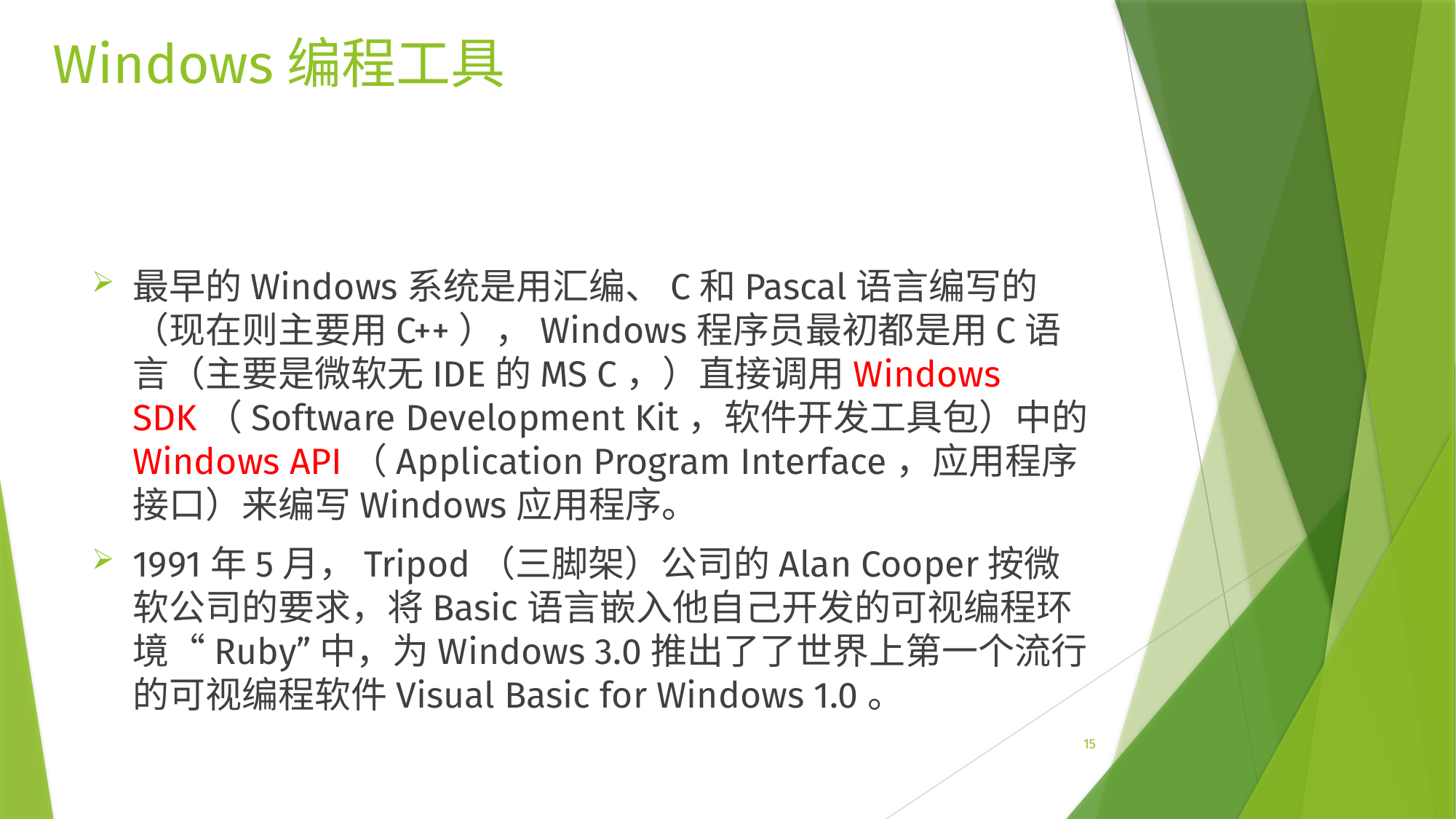

# Windows编程工具
最早的Windows系统是用汇编、C和Pascal语言编写的（现在则主要用C++），Windows程序员最初都是用C语言（主要是微软无IDE的MS C，）直接调用Windows SDK（Software Development Kit，软件开发工具包）中的Windows API（Application Program Interface，应用程序接口）来编写Windows应用程序。
1991年5月，Tripod（三脚架）公司的Alan Cooper按微软公司的要求，将Basic语言嵌入他自己开发的可视编程环境“Ruby”中，为Windows 3.0推出了了世界上第一个流行的可视编程软件Visual Basic for Windows 1.0。

15